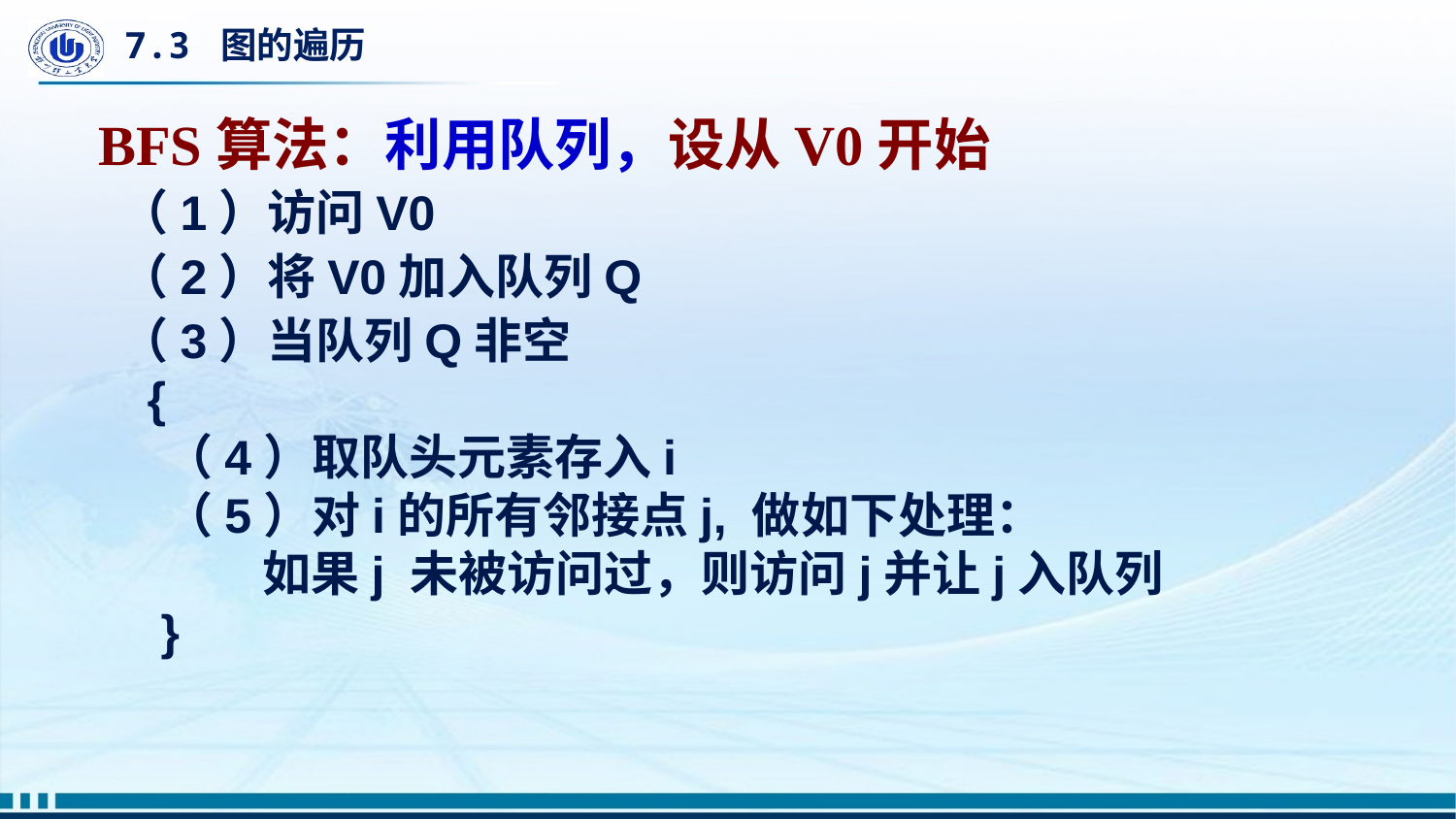

# 7.3 图的遍历
BFS算法：利用队列，设从V0开始
（1）访问V0
（2）将V0加入队列Q
（3）当队列Q非空
  {
   （4）取队头元素存入i
   （5）对i的所有邻接点j, 做如下处理：
            如果j 未被访问过，则访问j并让j入队列
   }